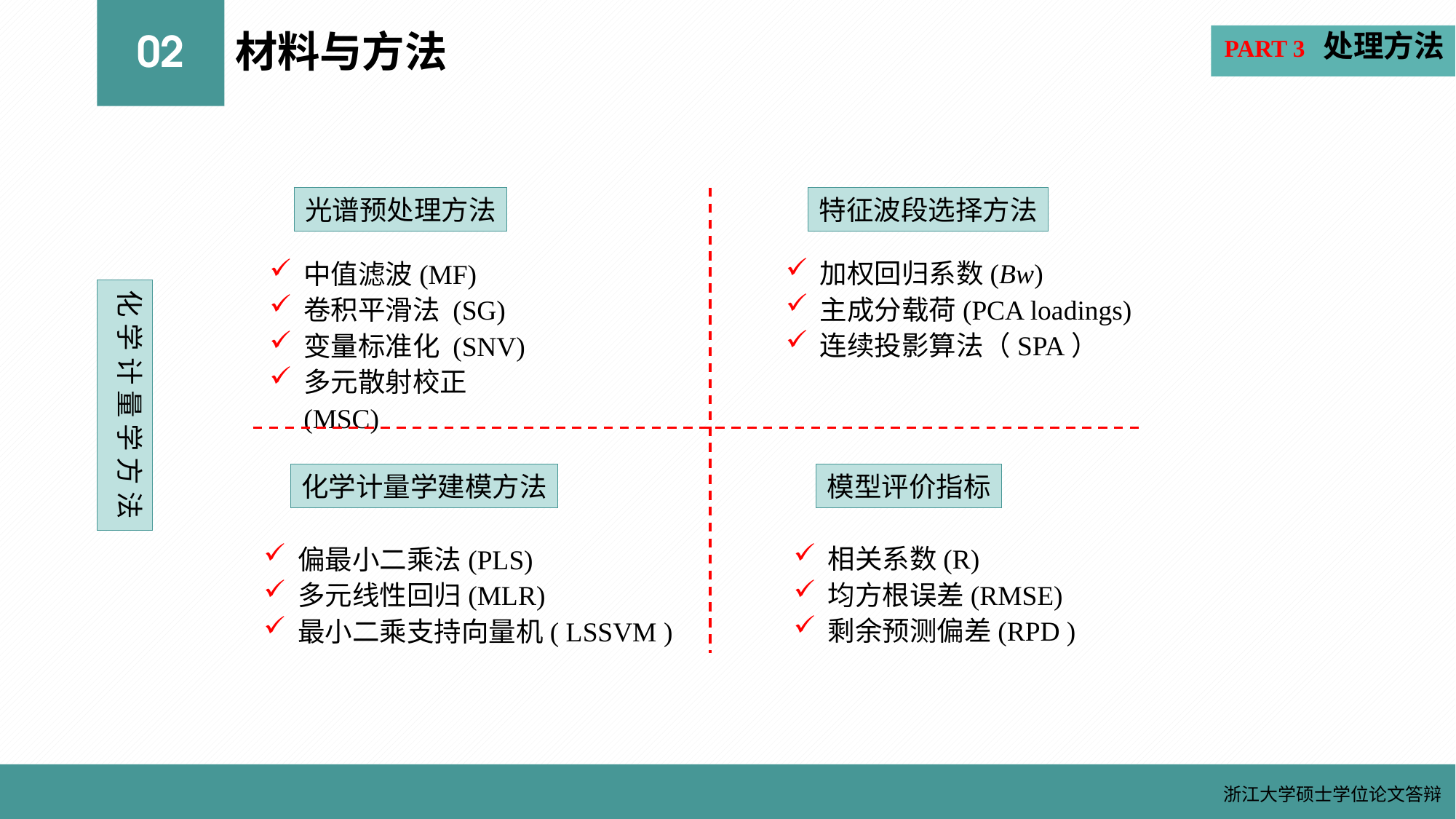

PART 3  处理方法
02
材料与方法
光谱预处理方法
特征波段选择方法
加权回归系数(Bw)
主成分载荷(PCA loadings)
连续投影算法（SPA）
中值滤波(MF)
卷积平滑法 (SG)
变量标准化 (SNV)
多元散射校正 (MSC)
化 学 计 量 学 方 法
化学计量学建模方法
模型评价指标
相关系数(R)
均方根误差(RMSE)
剩余预测偏差(RPD )
偏最小二乘法(PLS)
多元线性回归(MLR)
最小二乘支持向量机( LSSVM )